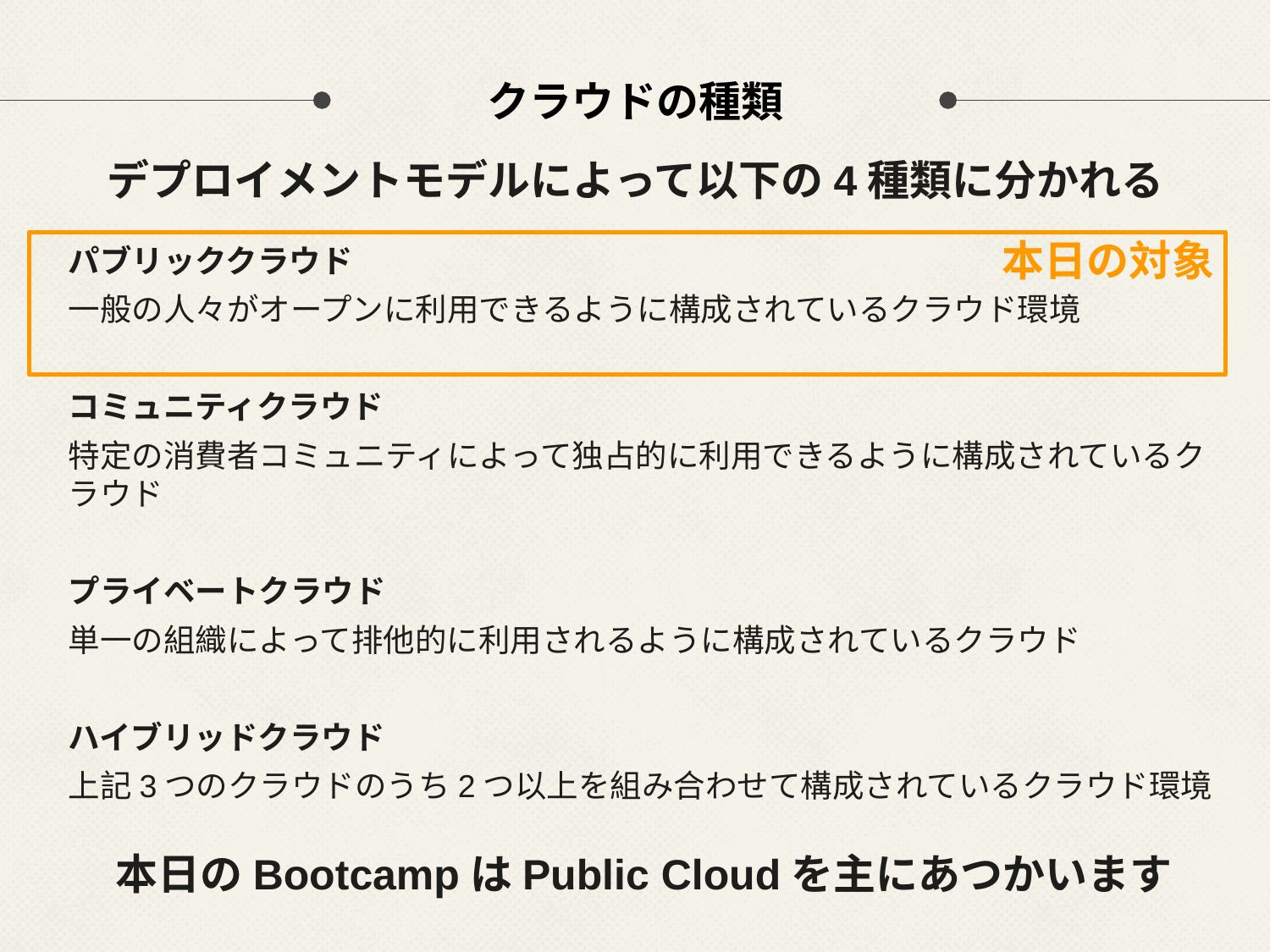

# クラウドの種類
デプロイメントモデルによって以下の4種類に分かれる
本日の対象
パブリッククラウド
一般の人々がオープンに利用できるように構成されているクラウド環境

コミュニティクラウド
特定の消費者コミュニティによって独占的に利用できるように構成されているクラウド

プライベートクラウド
単一の組織によって排他的に利用されるように構成されているクラウド

ハイブリッドクラウド
上記3つのクラウドのうち2つ以上を組み合わせて構成されているクラウド環境

本日のBootcampはPublic Cloudを主にあつかいます